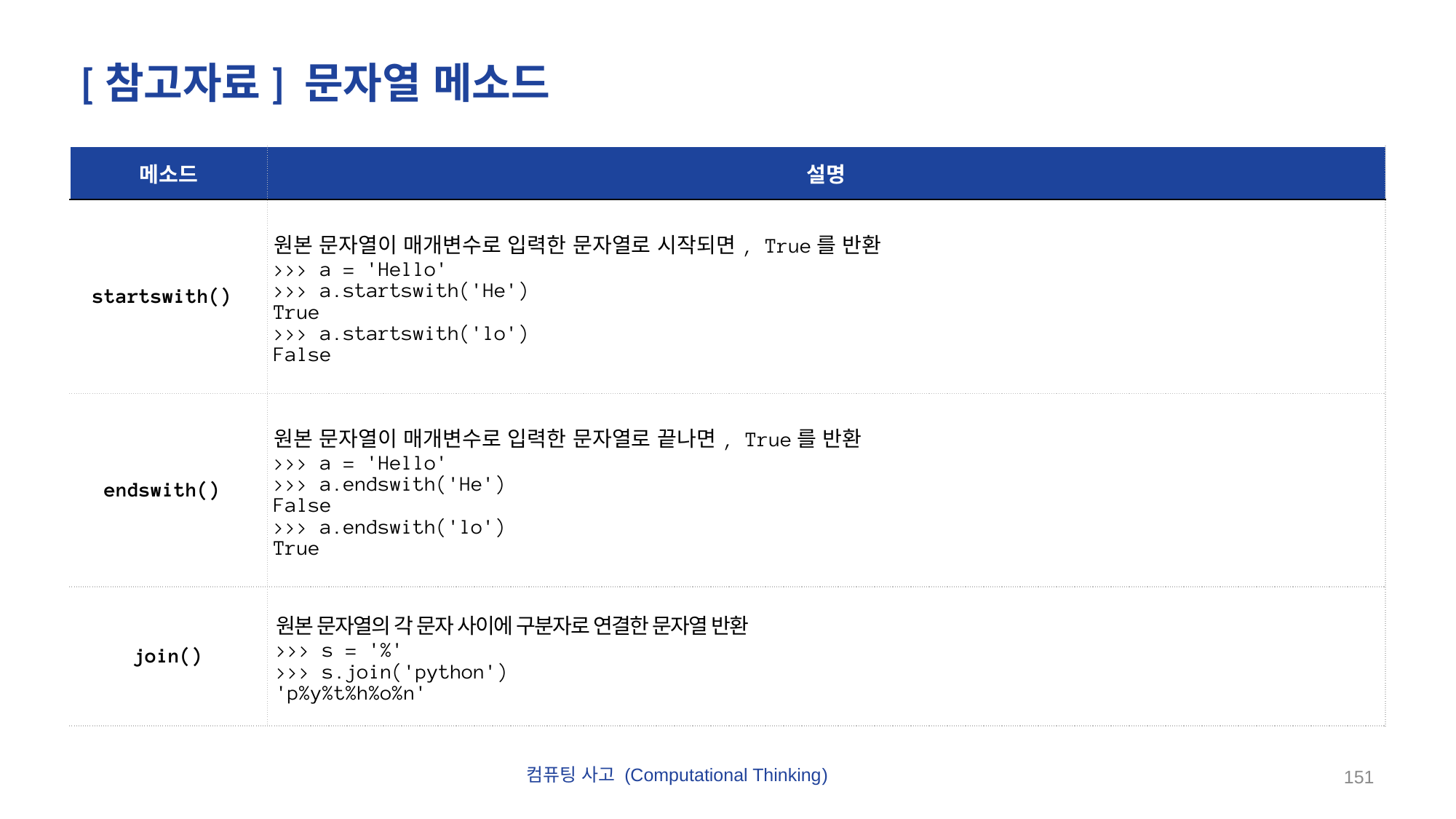

# [참고자료] 문자열 메소드
| 메소드 | 설명 |
| --- | --- |
| startswith() | 원본 문자열이 매개변수로 입력한 문자열로 시작되면, True를 반환  >>> a = 'Hello' >>> a.startswith('He') True >>> a.startswith('lo') False |
| endswith() | 원본 문자열이 매개변수로 입력한 문자열로 끝나면, True를 반환  >>> a = 'Hello' >>> a.endswith('He') False >>> a.endswith('lo') True |
| join() | 원본 문자열의 각 문자 사이에 구분자로 연결한 문자열 반환 >>> s = '%' >>> s.join('python') 'p%y%t%h%o%n' |